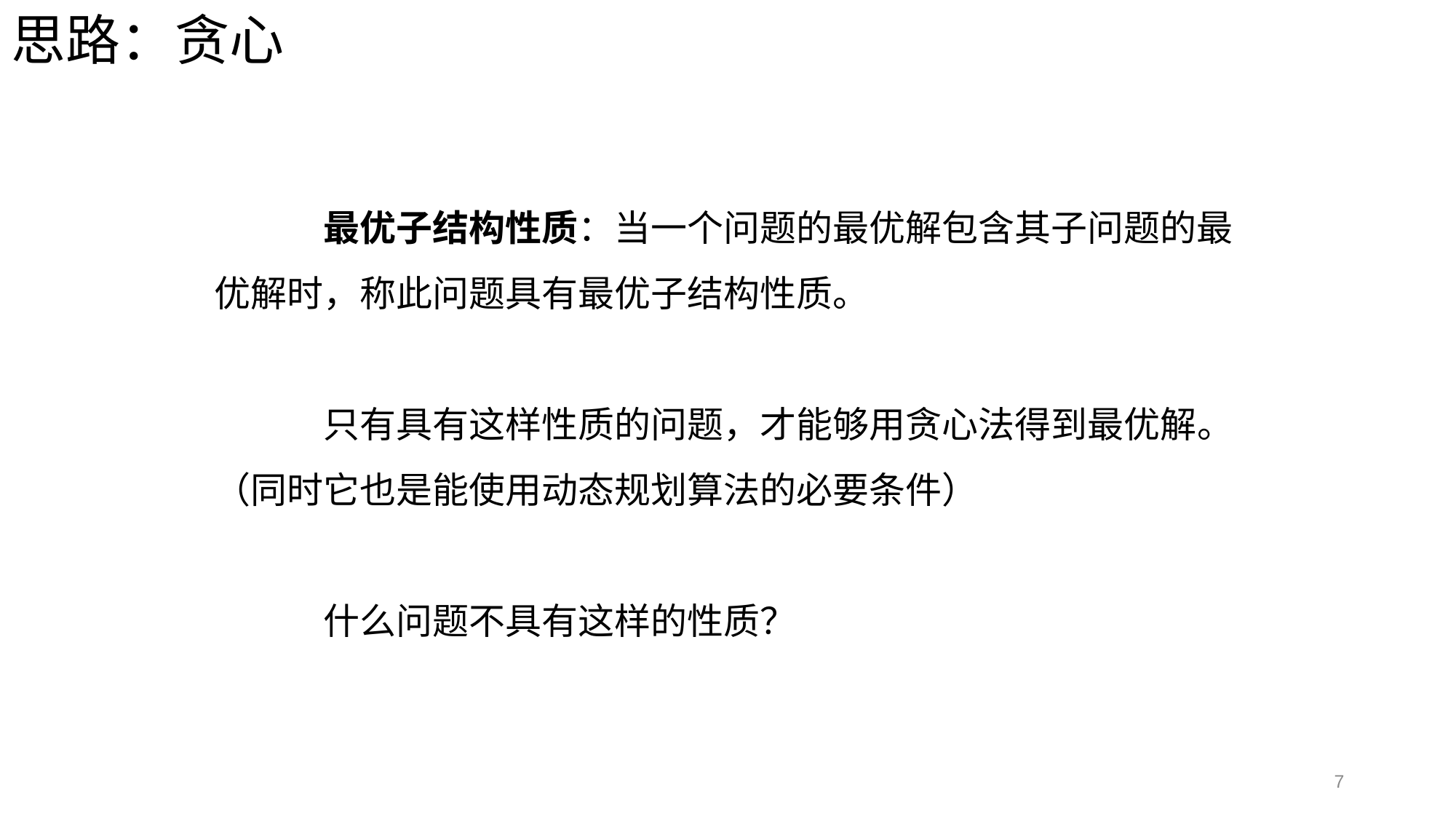

思路：贪心
	最优子结构性质：当一个问题的最优解包含其子问题的最优解时，称此问题具有最优子结构性质。

	只有具有这样性质的问题，才能够用贪心法得到最优解。（同时它也是能使用动态规划算法的必要条件）

	什么问题不具有这样的性质？
7